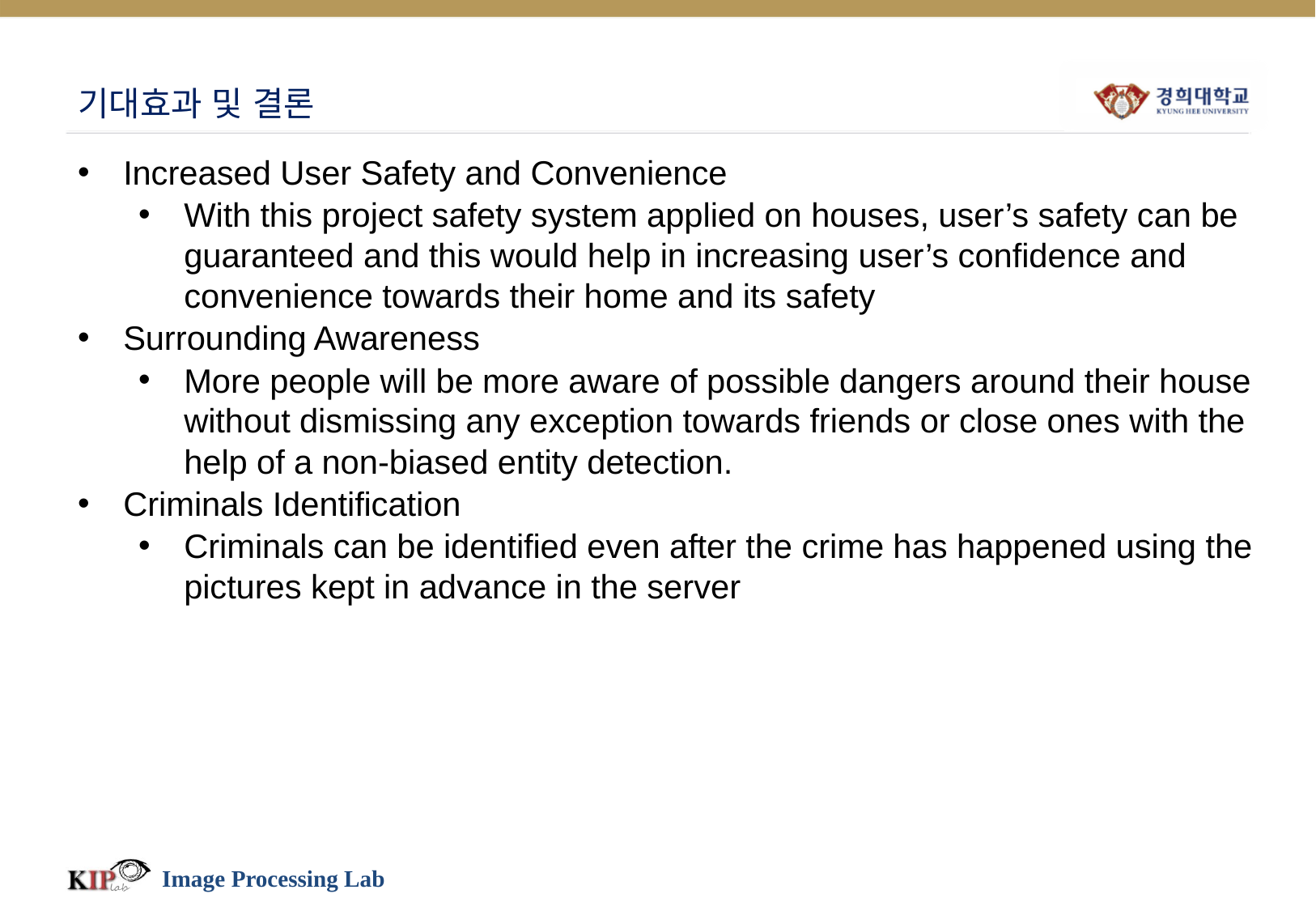

# 기대효과 및 결론
Increased User Safety and Convenience
With this project safety system applied on houses, user’s safety can be guaranteed and this would help in increasing user’s confidence and convenience towards their home and its safety
Surrounding Awareness
More people will be more aware of possible dangers around their house without dismissing any exception towards friends or close ones with the help of a non-biased entity detection.
Criminals Identification
Criminals can be identified even after the crime has happened using the pictures kept in advance in the server

Image Processing Lab